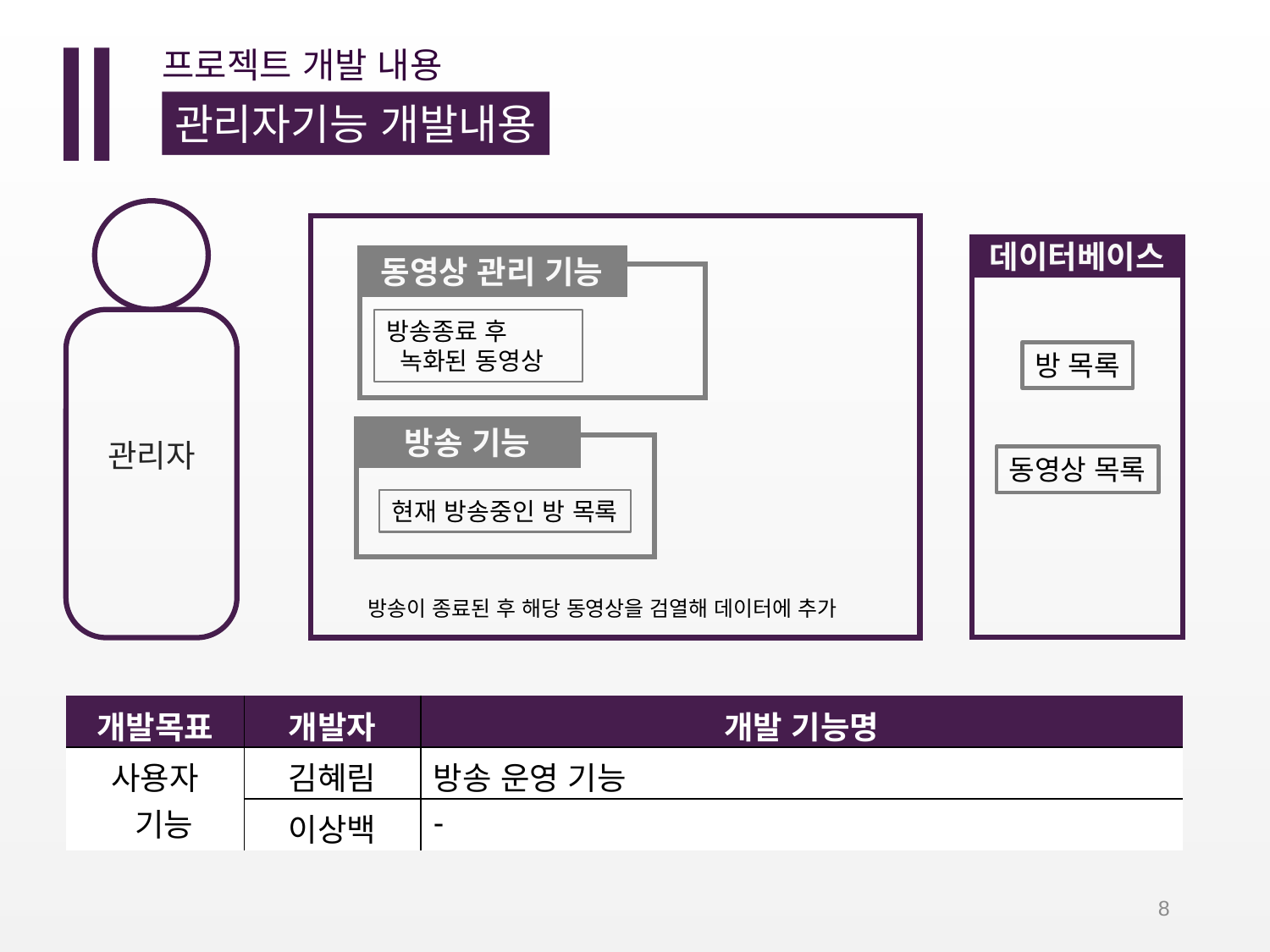

Ⅱ
프로젝트 개발 내용
관리자기능 개발내용

관리자

데이터베이스

동영상 관리 기능

방송종료 후
 녹화된 동영상
방 목록
방송 기능

동영상 목록
현재 방송중인 방 목록
방송이 종료된 후 해당 동영상을 검열해 데이터에 추가
| 개발목표 | 개발자 | 개발 기능명 |
| --- | --- | --- |
| 사용자 기능 | 김혜림 | 방송 운영 기능 |
|  | 이상백 | - |
8